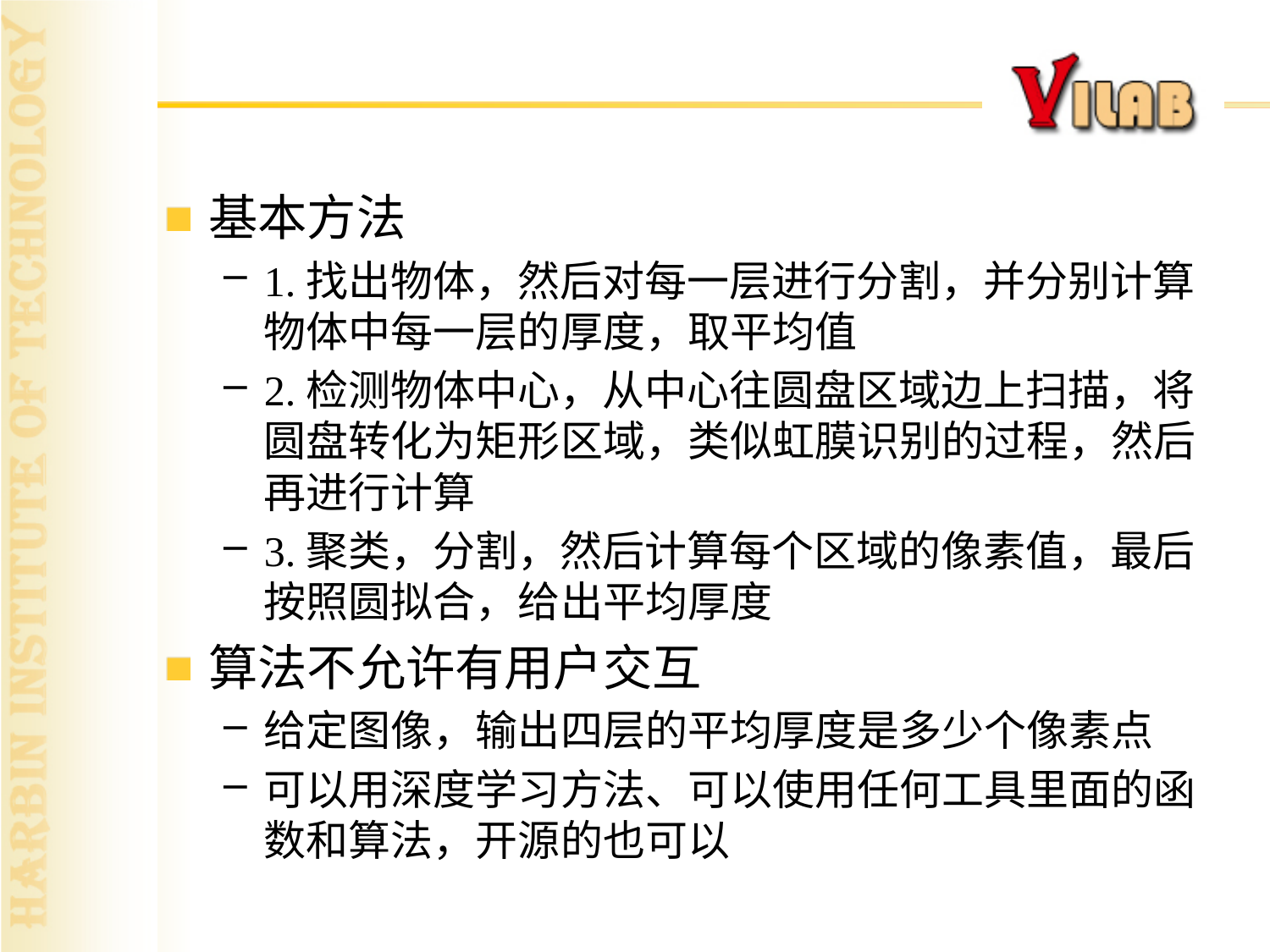

#
基本方法
1.找出物体，然后对每一层进行分割，并分别计算物体中每一层的厚度，取平均值
2.检测物体中心，从中心往圆盘区域边上扫描，将圆盘转化为矩形区域，类似虹膜识别的过程，然后再进行计算
3.聚类，分割，然后计算每个区域的像素值，最后按照圆拟合，给出平均厚度
算法不允许有用户交互
给定图像，输出四层的平均厚度是多少个像素点
可以用深度学习方法、可以使用任何工具里面的函数和算法，开源的也可以